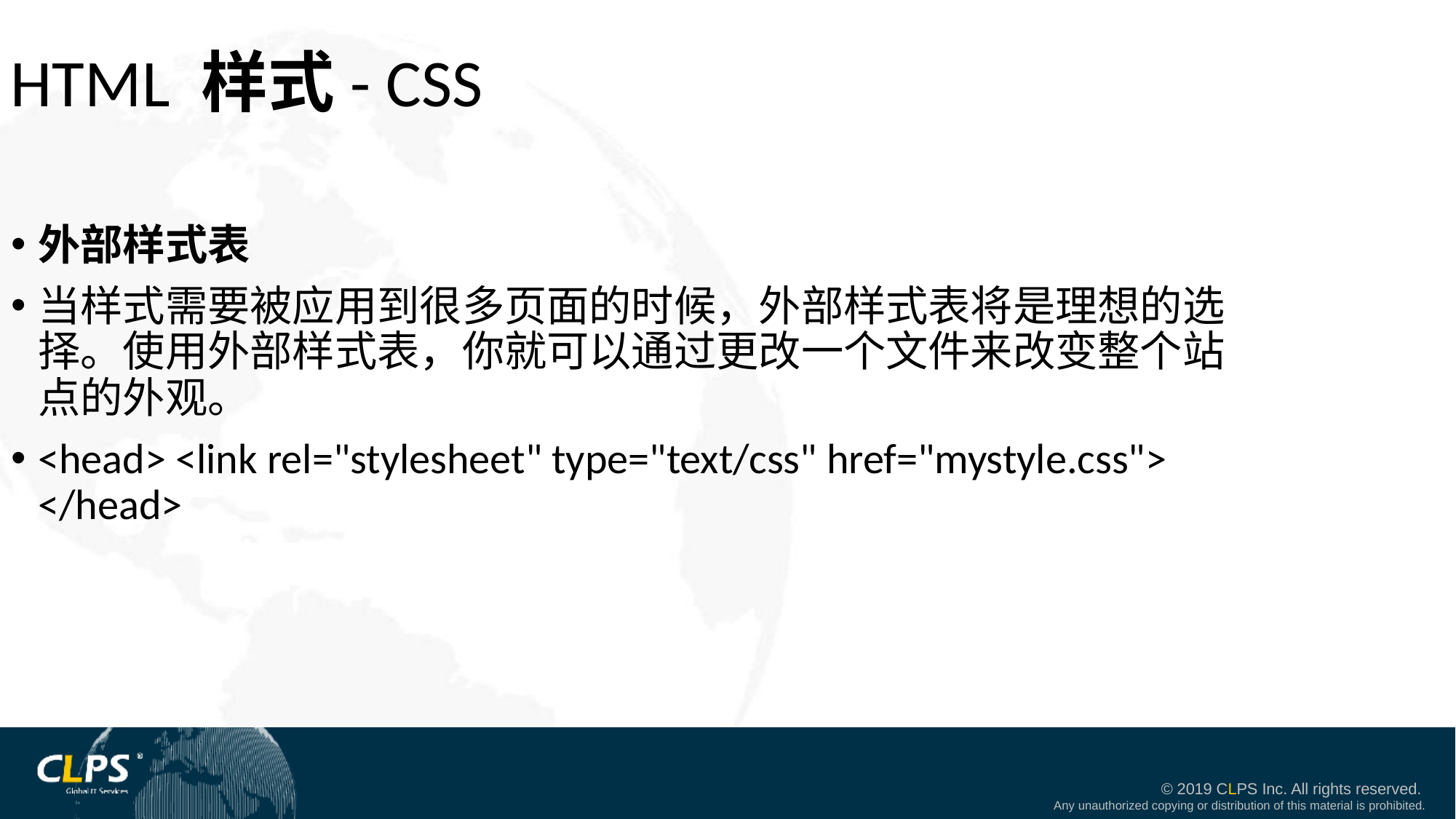

HTML 样式- CSS
外部样式表
当样式需要被应用到很多页面的时候，外部样式表将是理想的选择。使用外部样式表，你就可以通过更改一个文件来改变整个站点的外观。
<head> <link rel="stylesheet" type="text/css" href="mystyle.css"> </head>